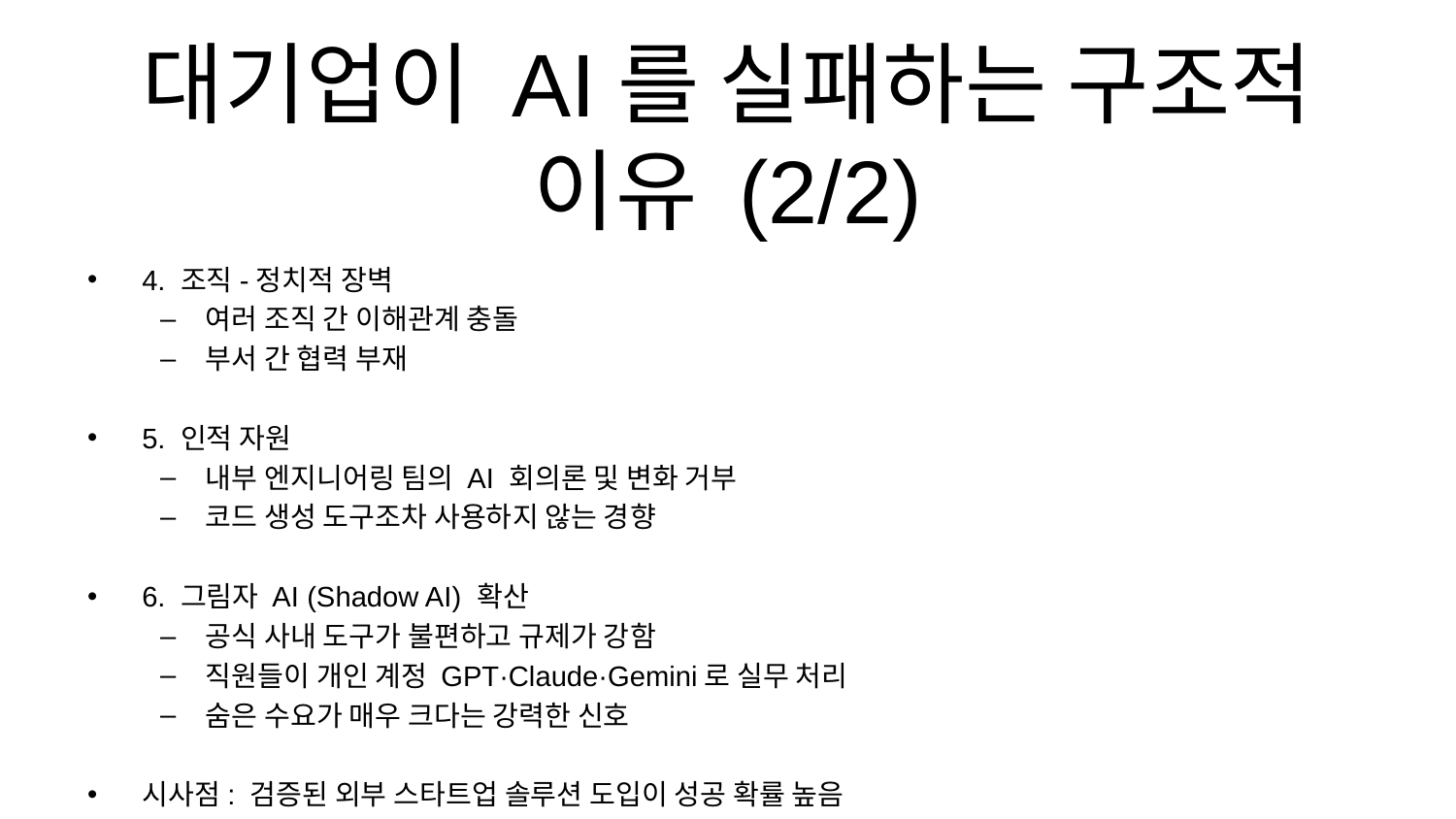

# 대기업이 AI를 실패하는 구조적 이유 (2/2)
4. 조직-정치적 장벽
여러 조직 간 이해관계 충돌
부서 간 협력 부재

5. 인적 자원
내부 엔지니어링 팀의 AI 회의론 및 변화 거부
코드 생성 도구조차 사용하지 않는 경향

6. 그림자 AI (Shadow AI) 확산
공식 사내 도구가 불편하고 규제가 강함
직원들이 개인 계정 GPT·Claude·Gemini로 실무 처리
숨은 수요가 매우 크다는 강력한 신호

시사점: 검증된 외부 스타트업 솔루션 도입이 성공 확률 높음